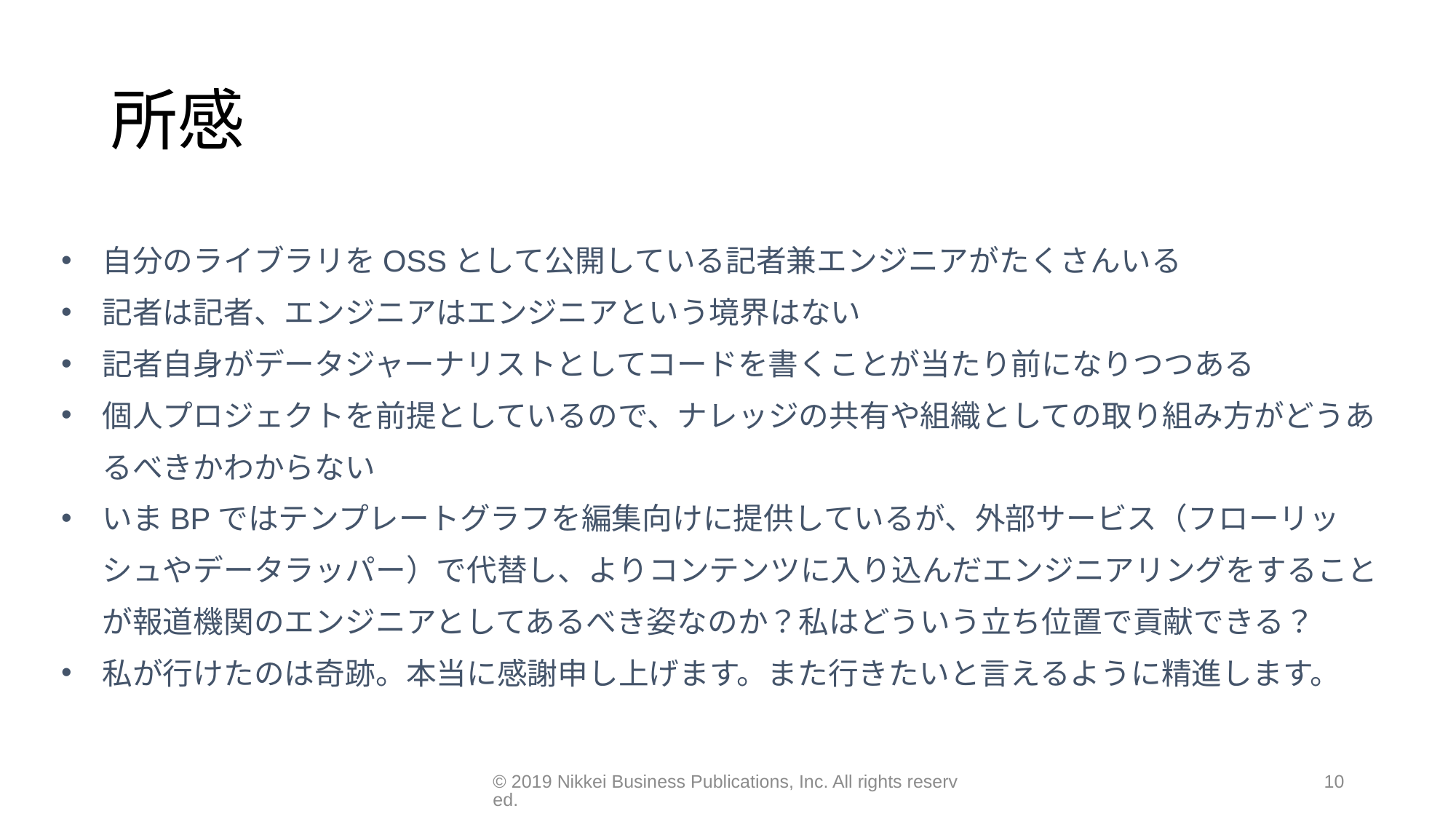

# 所感
自分のライブラリをOSSとして公開している記者兼エンジニアがたくさんいる
記者は記者、エンジニアはエンジニアという境界はない
記者自身がデータジャーナリストとしてコードを書くことが当たり前になりつつある
個人プロジェクトを前提としているので、ナレッジの共有や組織としての取り組み方がどうあるべきかわからない
いまBPではテンプレートグラフを編集向けに提供しているが、外部サービス（フローリッシュやデータラッパー）で代替し、よりコンテンツに入り込んだエンジニアリングをすることが報道機関のエンジニアとしてあるべき姿なのか？私はどういう立ち位置で貢献できる？
私が行けたのは奇跡。本当に感謝申し上げます。また行きたいと言えるように精進します。

©︎ 2019 Nikkei Business Publications, Inc. All rights reserved.
10